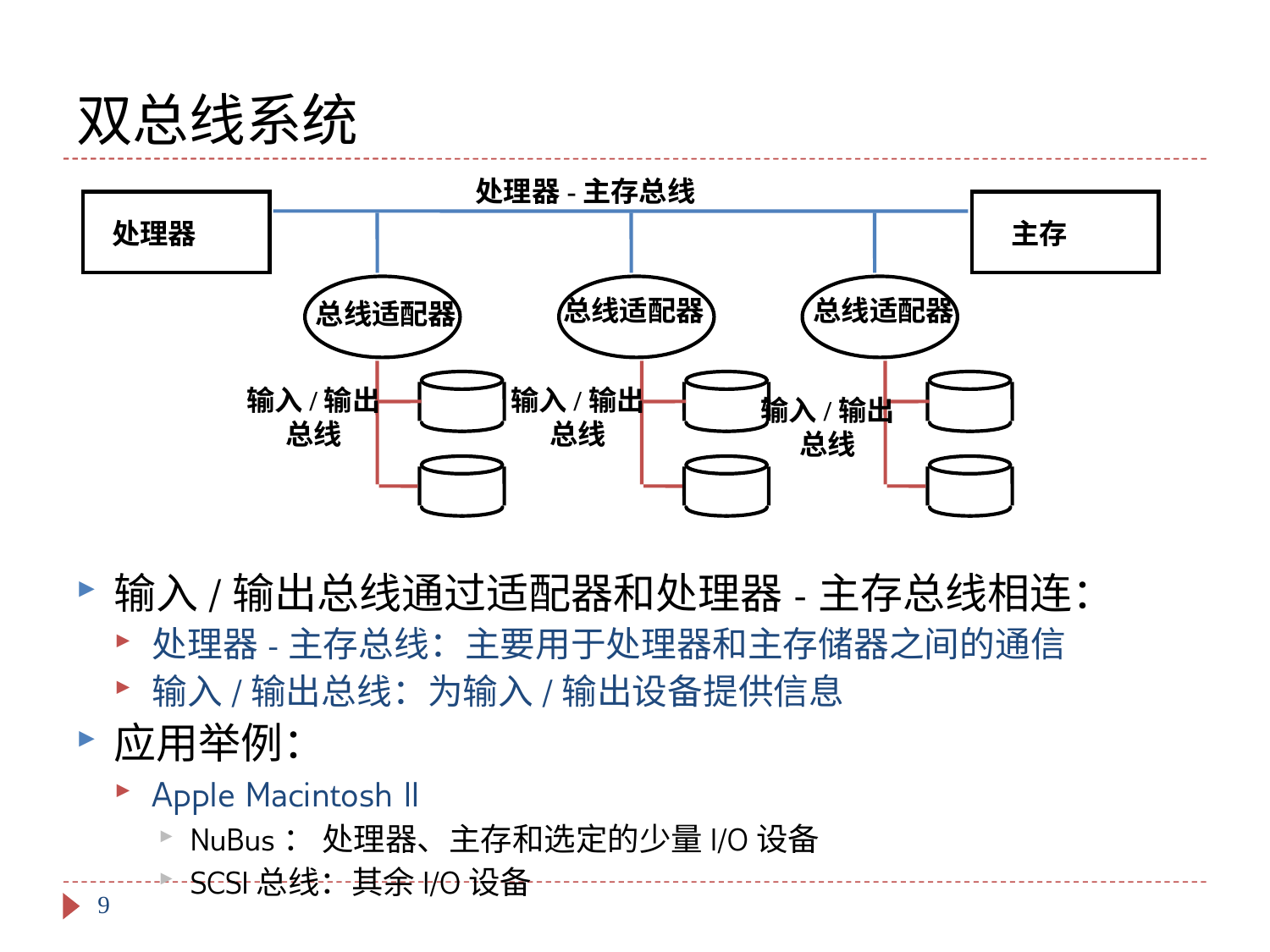

# 双总线系统
处理器-主存总线

处理器
主存

总线适配器
总线适配器
总线适配器

输入/输出
总线
输入/输出
总线
输入/输出
总线

输入/输出总线通过适配器和处理器-主存总线相连：
处理器-主存总线：主要用于处理器和主存储器之间的通信
输入/输出总线：为输入/输出设备提供信息
应用举例：
Apple Macintosh II
NuBus： 处理器、主存和选定的少量I/O设备
SCSI总线：其余I/O设备

9